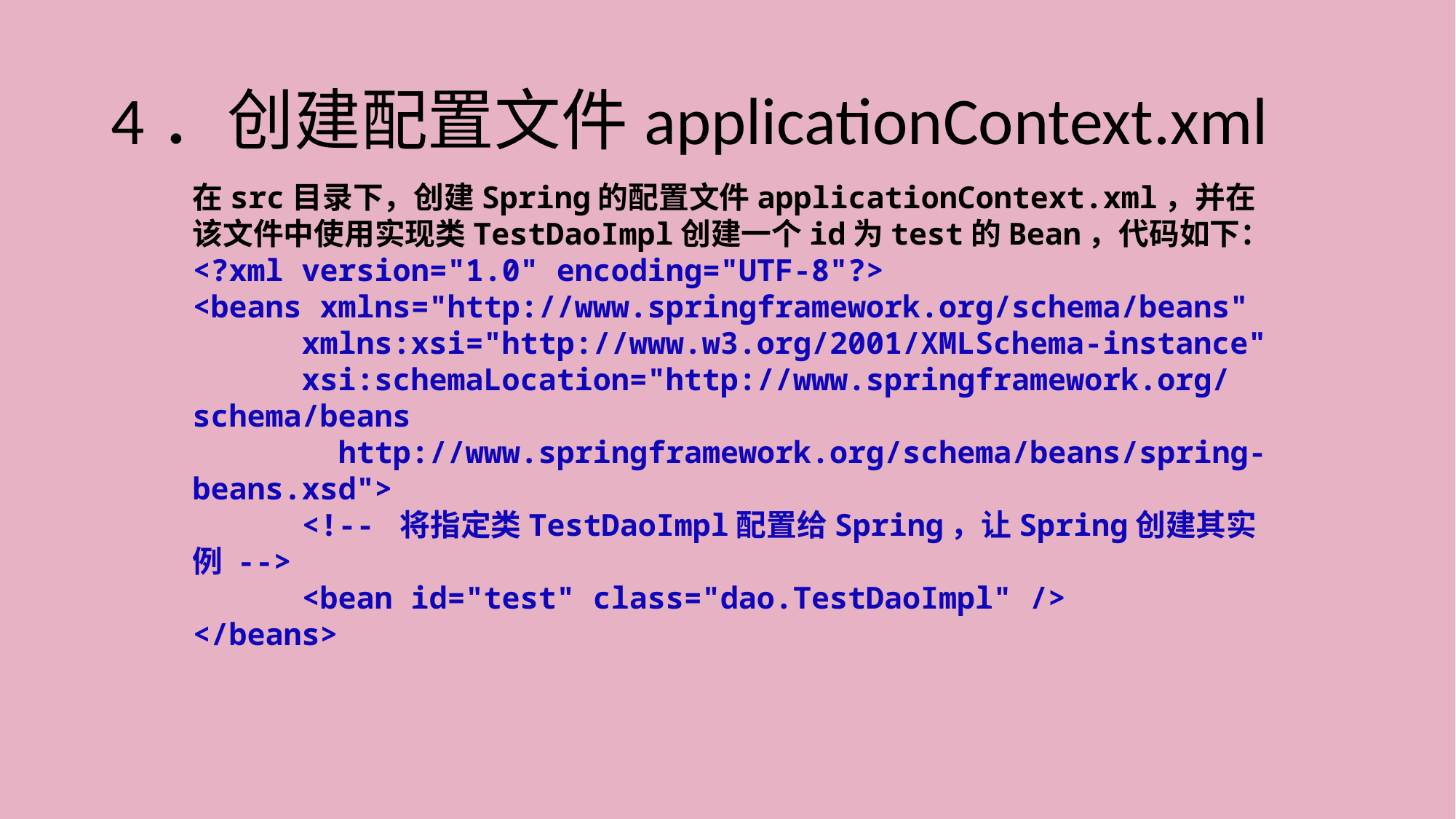

# 4．创建配置文件applicationContext.xml
在src目录下，创建Spring的配置文件applicationContext.xml，并在该文件中使用实现类TestDaoImpl创建一个id为test的Bean，代码如下：
<?xml version="1.0" encoding="UTF-8"?>
<beans xmlns="http://www.springframework.org/schema/beans"
	xmlns:xsi="http://www.w3.org/2001/XMLSchema-instance"
	xsi:schemaLocation="http://www.springframework.org/schema/beans
        http://www.springframework.org/schema/beans/spring-beans.xsd">
	<!-- 将指定类TestDaoImpl配置给Spring，让Spring创建其实例 -->
	<bean id="test" class="dao.TestDaoImpl" />
</beans>